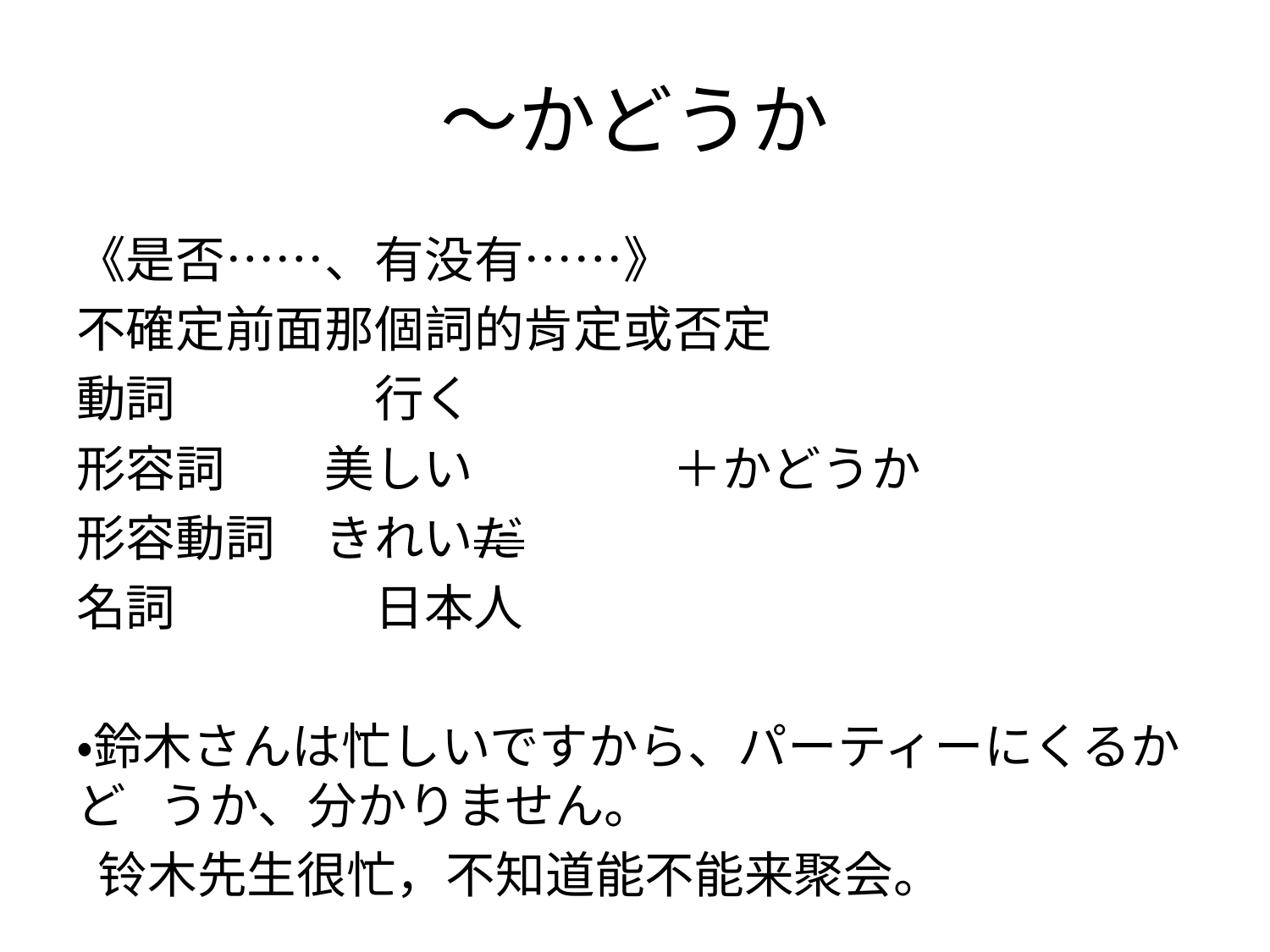

# ～かどうか
《是否……、有没有……》
不確定前面那個詞的肯定或否定
動詞　　　　行く
形容詞　　美しい　　　　＋かどうか
形容動詞　きれいだ
名詞　　　　日本人

・鈴木さんは忙しいですから、パーティーにくるかど   うか、分かりません。
 铃木先生很忙，不知道能不能来聚会。